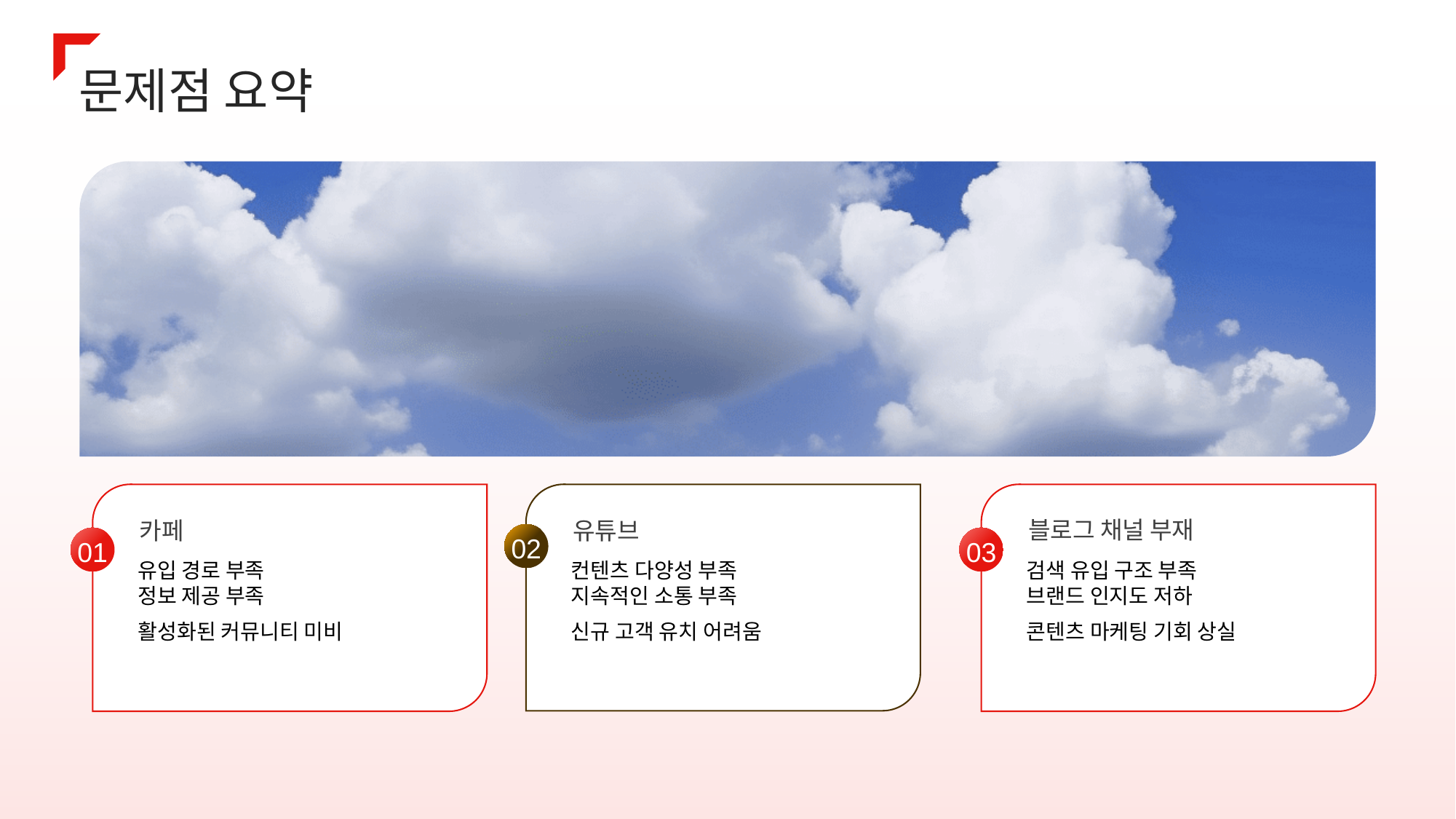

문제점 요약

카페
유튜브
블로그 채널 부재
02
01
03
유입 경로 부족
정보 제공 부족
활성화된 커뮤니티 미비
컨텐츠 다양성 부족
지속적인 소통 부족
신규 고객 유치 어려움
검색 유입 구조 부족
브랜드 인지도 저하
콘텐츠 마케팅 기회 상실